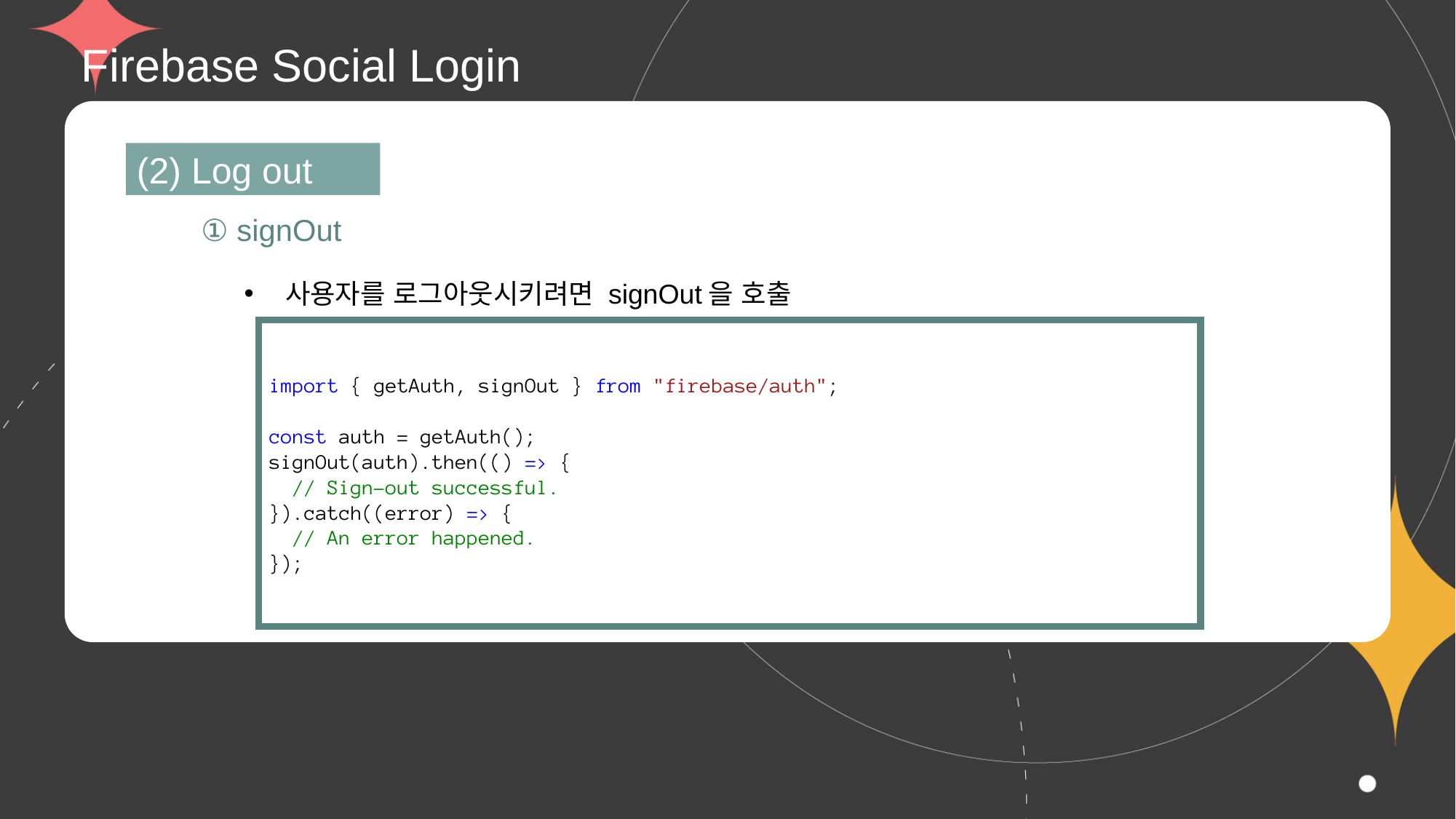

# Firebase Social Login
(2) Log out
① signOut
사용자를 로그아웃시키려면 signOut을 호출
import { getAuth, signOut } from "firebase/auth";

const auth = getAuth();
signOut(auth).then(() => {
  // Sign-out successful.
}).catch((error) => {
  // An error happened.
});